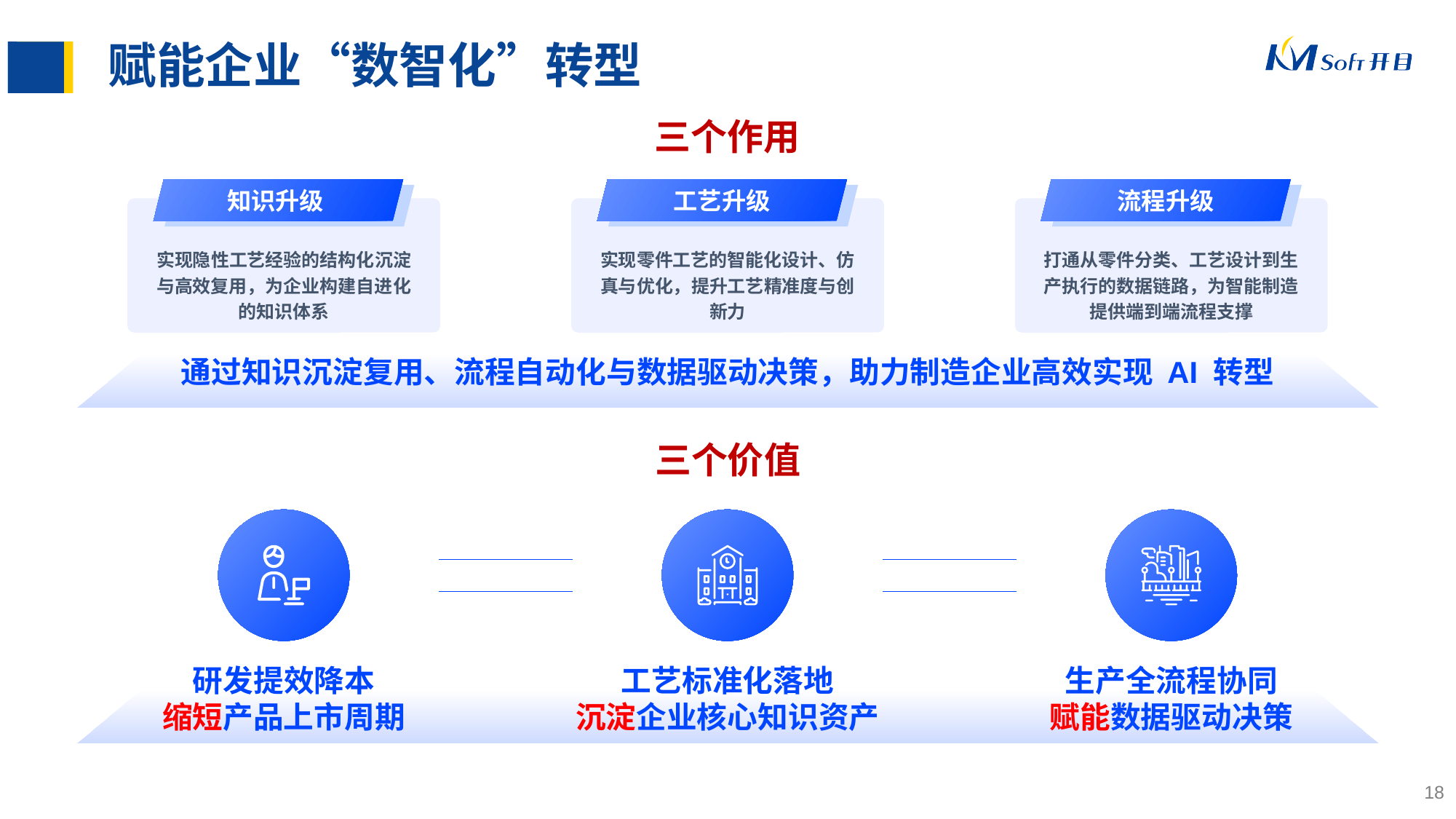

# 赋能企业“数智化”转型
三个作用
知识升级

工艺升级

流程升级

实现隐性工艺经验的结构化沉淀与高效复用，为企业构建自进化的知识体系
实现零件工艺的智能化设计、仿真与优化，提升工艺精准度与创新力
打通从零件分类、工艺设计到生产执行的数据链路，为智能制造提供端到端流程支撑
通过知识沉淀复用、流程自动化与数据驱动决策，助力制造企业高效实现 AI 转型

三个价值

研发提效降本
缩短产品上市周期
工艺标准化落地
沉淀企业核心知识资产
生产全流程协同
赋能数据驱动决策